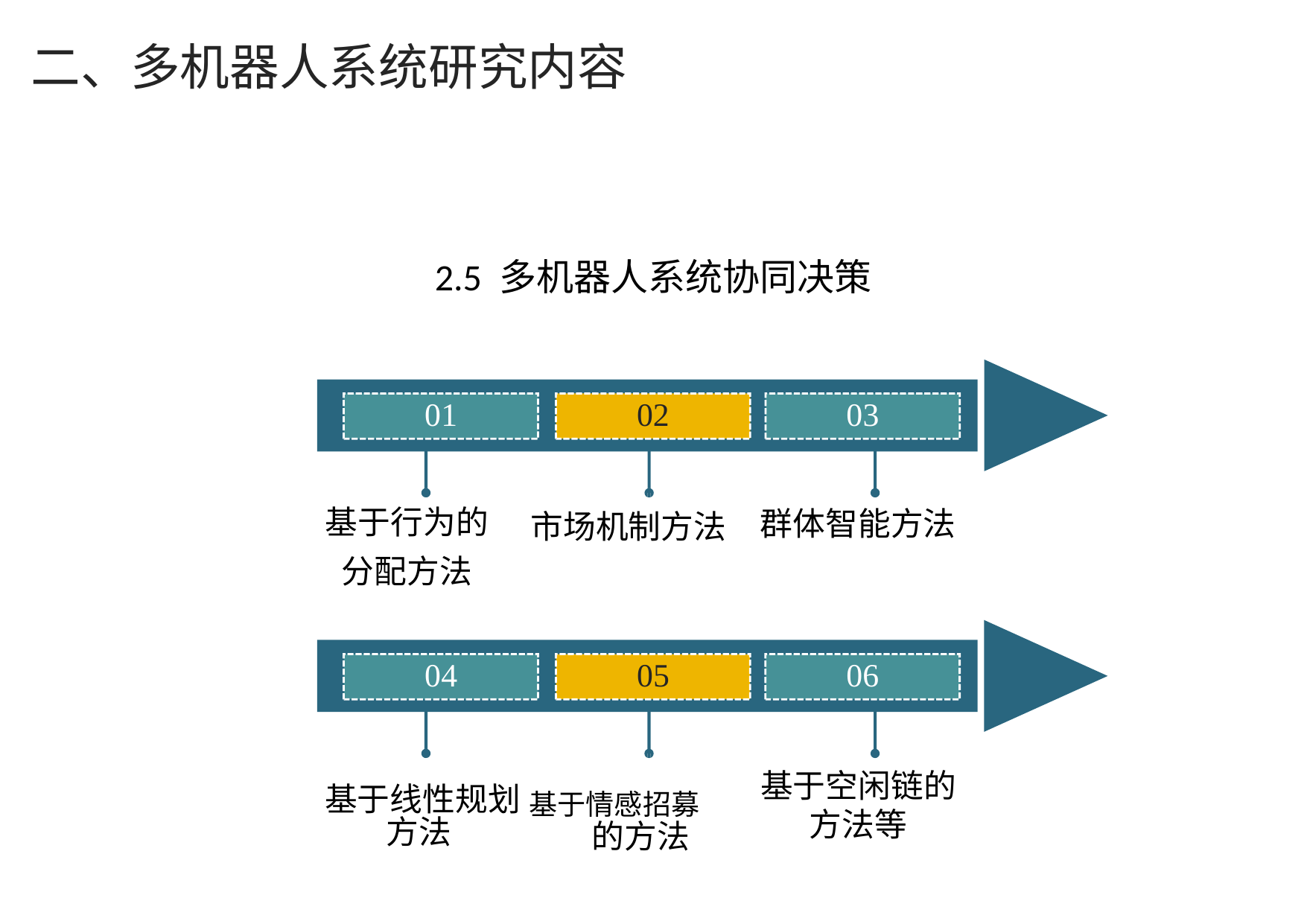

二、多机器人系统研究内容
2.5 多机器人系统协同决策

01
02
03

基于行为的 分配方法
群体智能方法
市场机制方法

04
05
06

基于线性规划 基于情感招募
基于空闲链的 方法等
方法
的方法